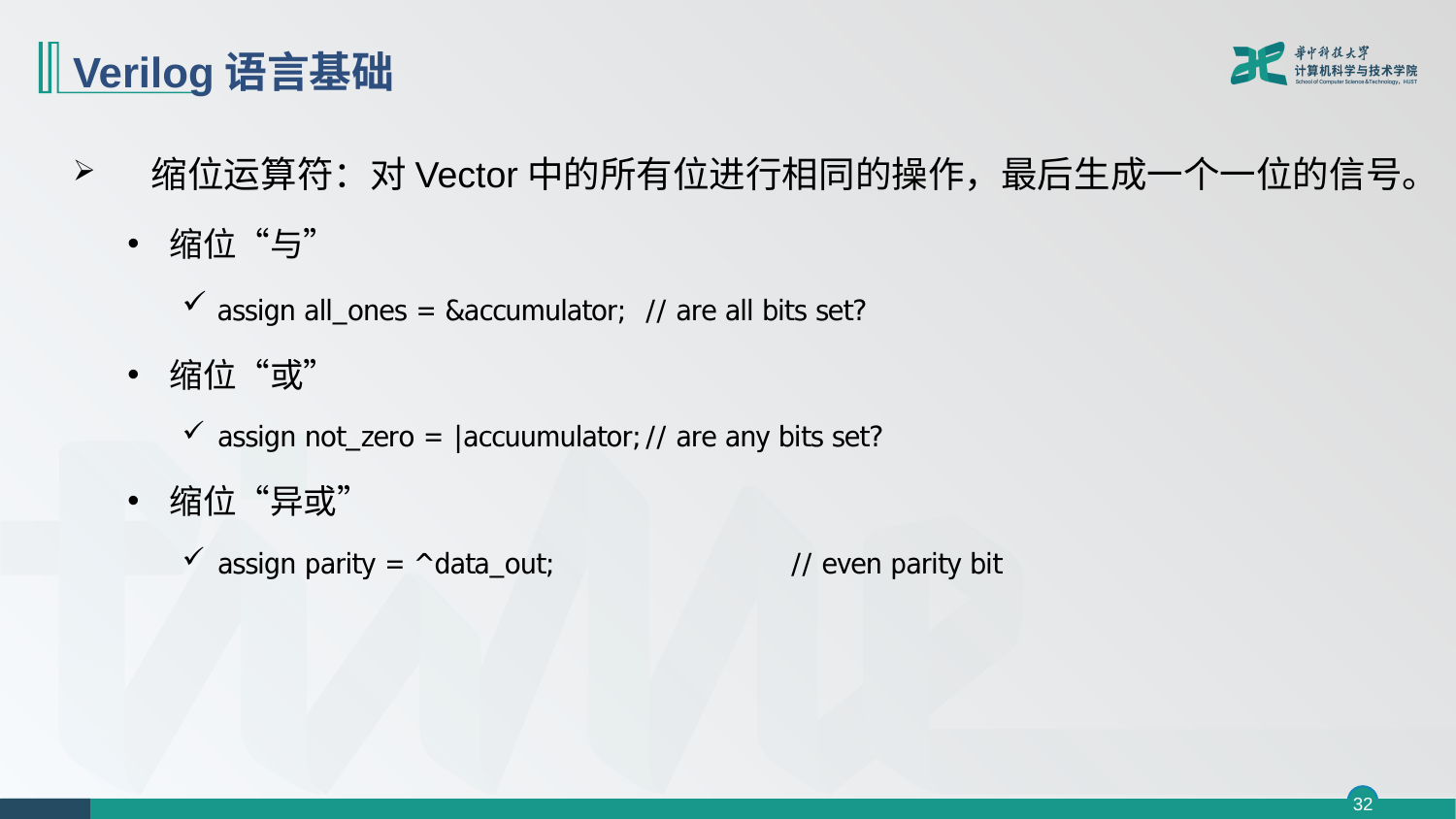

# Verilog语言基础
缩位运算符：对Vector中的所有位进行相同的操作，最后生成一个一位的信号。
缩位“与”
 assign all_ones = &accumulator;	// are all bits set?
缩位“或”
 assign not_zero = |accuumulator;	// are any bits set?
缩位“异或”
 assign parity = ^data_out;		// even parity bit